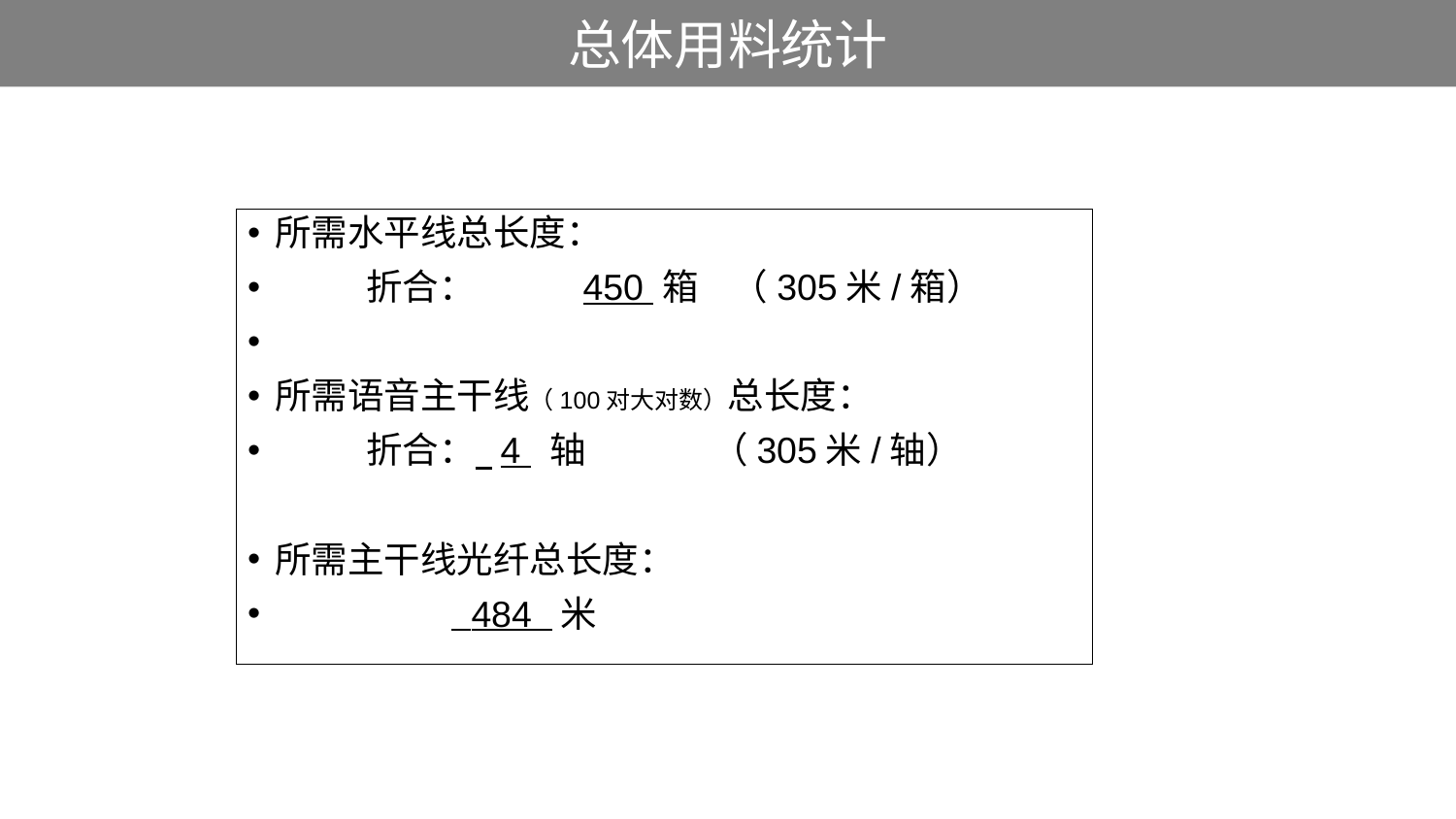

# 总体用料统计
所需水平线总长度：
          折合：	 450 箱    （305米/箱）

所需语音主干线（100对大对数）总长度：
          折合：  4  轴  	（305米/轴）

所需主干线光纤总长度：
 	     484  米